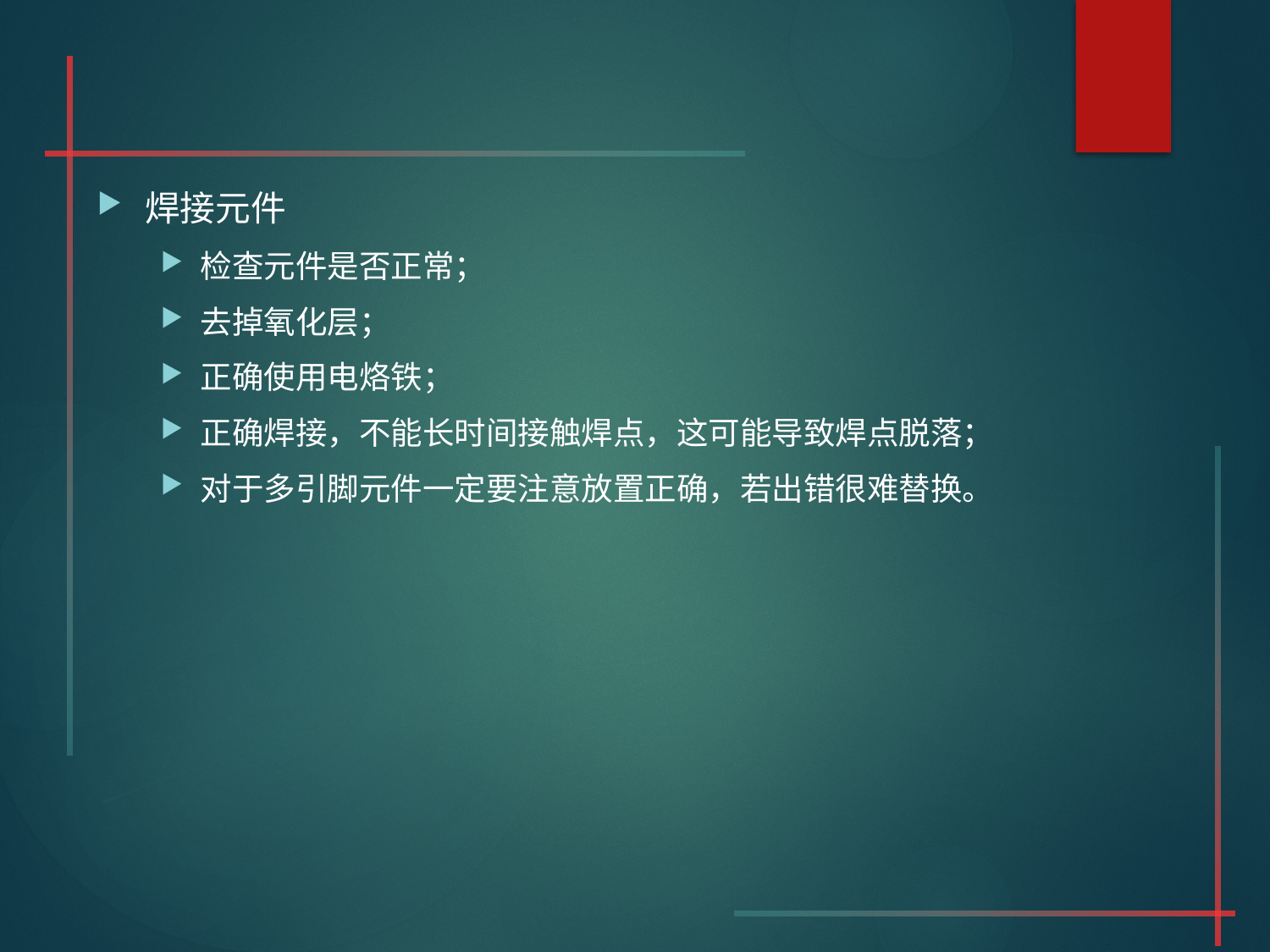

73
#
焊接元件
检查元件是否正常；
去掉氧化层；
正确使用电烙铁；
正确焊接，不能长时间接触焊点，这可能导致焊点脱落；
对于多引脚元件一定要注意放置正确，若出错很难替换。